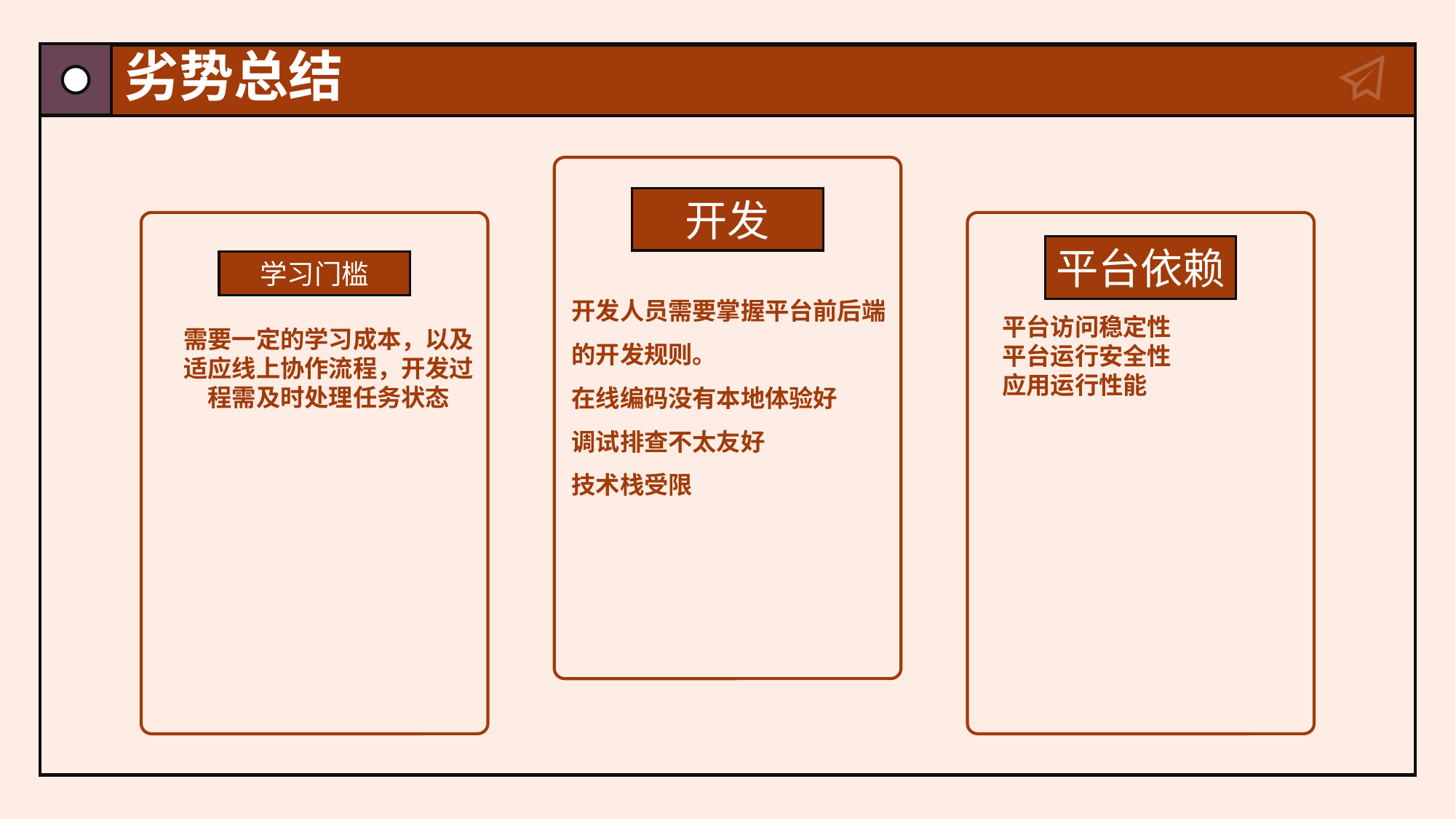

# 劣势总结

开发

平台依赖
学习门槛
开发人员需要掌握平台前后端的开发规则。
在线编码没有本地体验好
调试排查不太友好
技术栈受限
平台访问稳定性
平台运行安全性
应用运行性能
需要一定的学习成本，以及适应线上协作流程，开发过程需及时处理任务状态